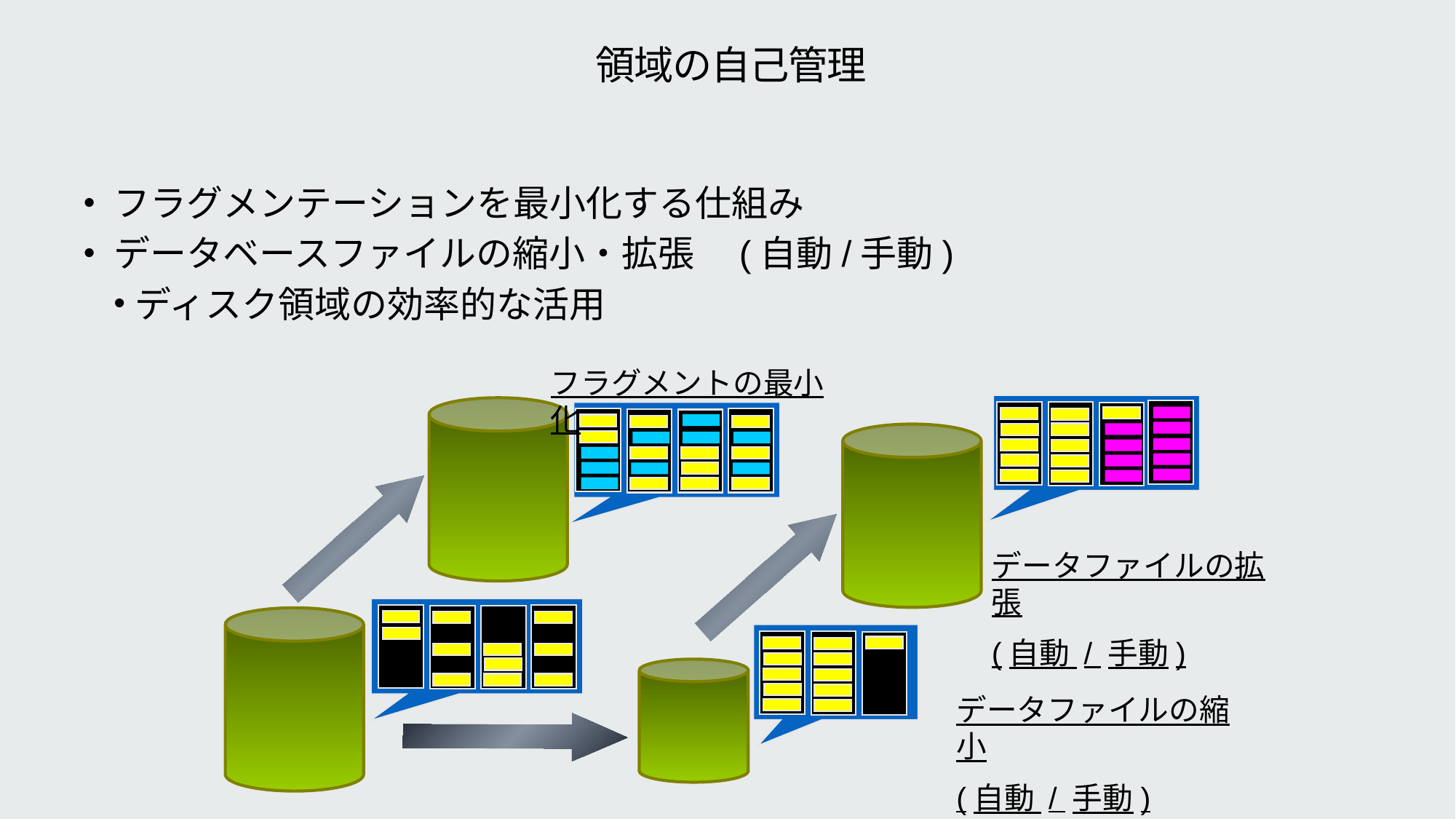

# 領域の自己管理
フラグメンテーションを最小化する仕組み
データベースファイルの縮小・拡張　(自動/手動)
ディスク領域の効率的な活用
フラグメントの最小化

データファイルの拡張
(自動 / 手動)

データファイルの縮小
(自動 / 手動)